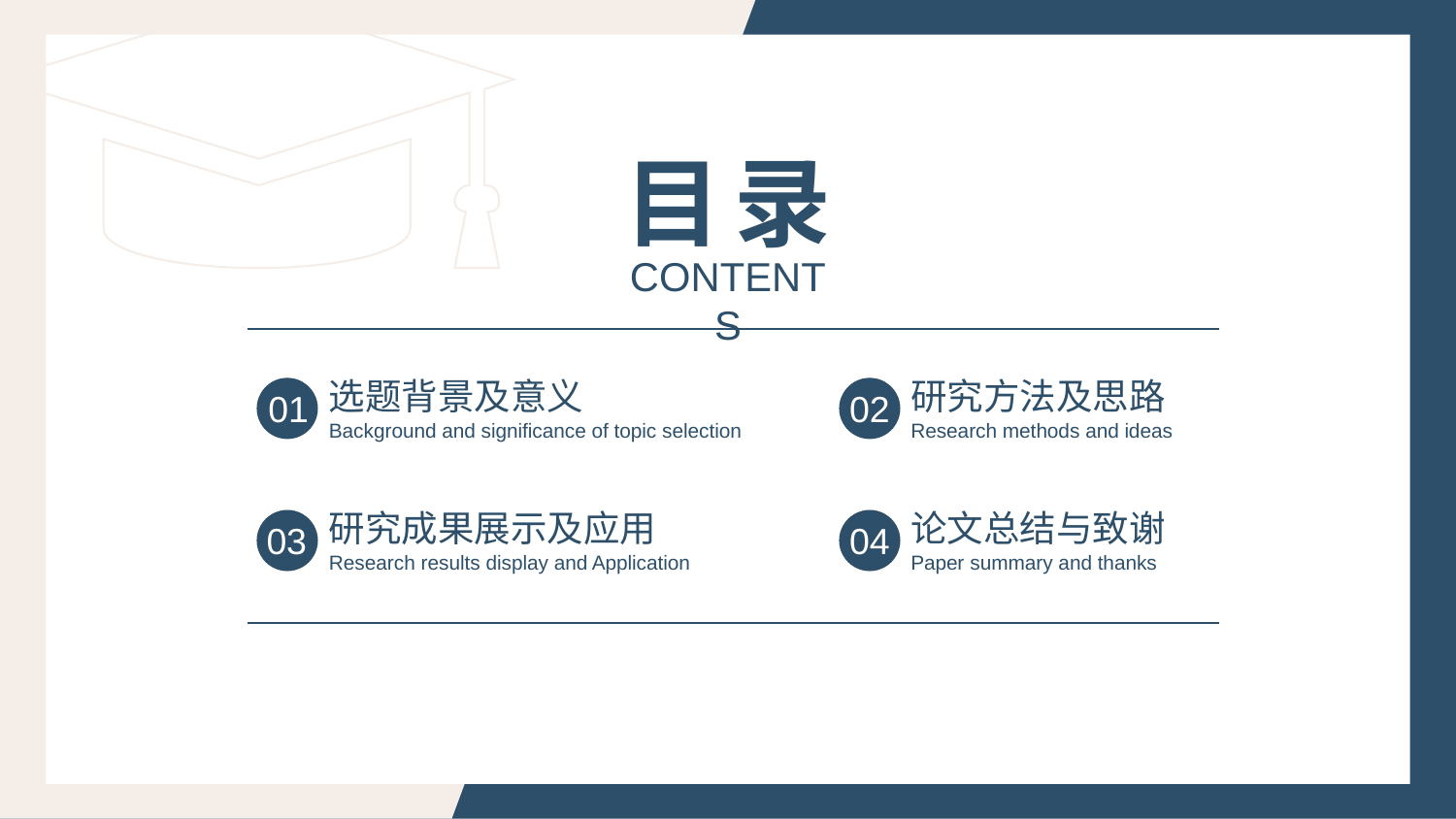

目 录
CONTENTS
选题背景及意义
Background and significance of topic selection
研究方法及思路
Research methods and ideas

01
02
研究成果展示及应用
Research results display and Application
论文总结与致谢
Paper summary and thanks

03
04